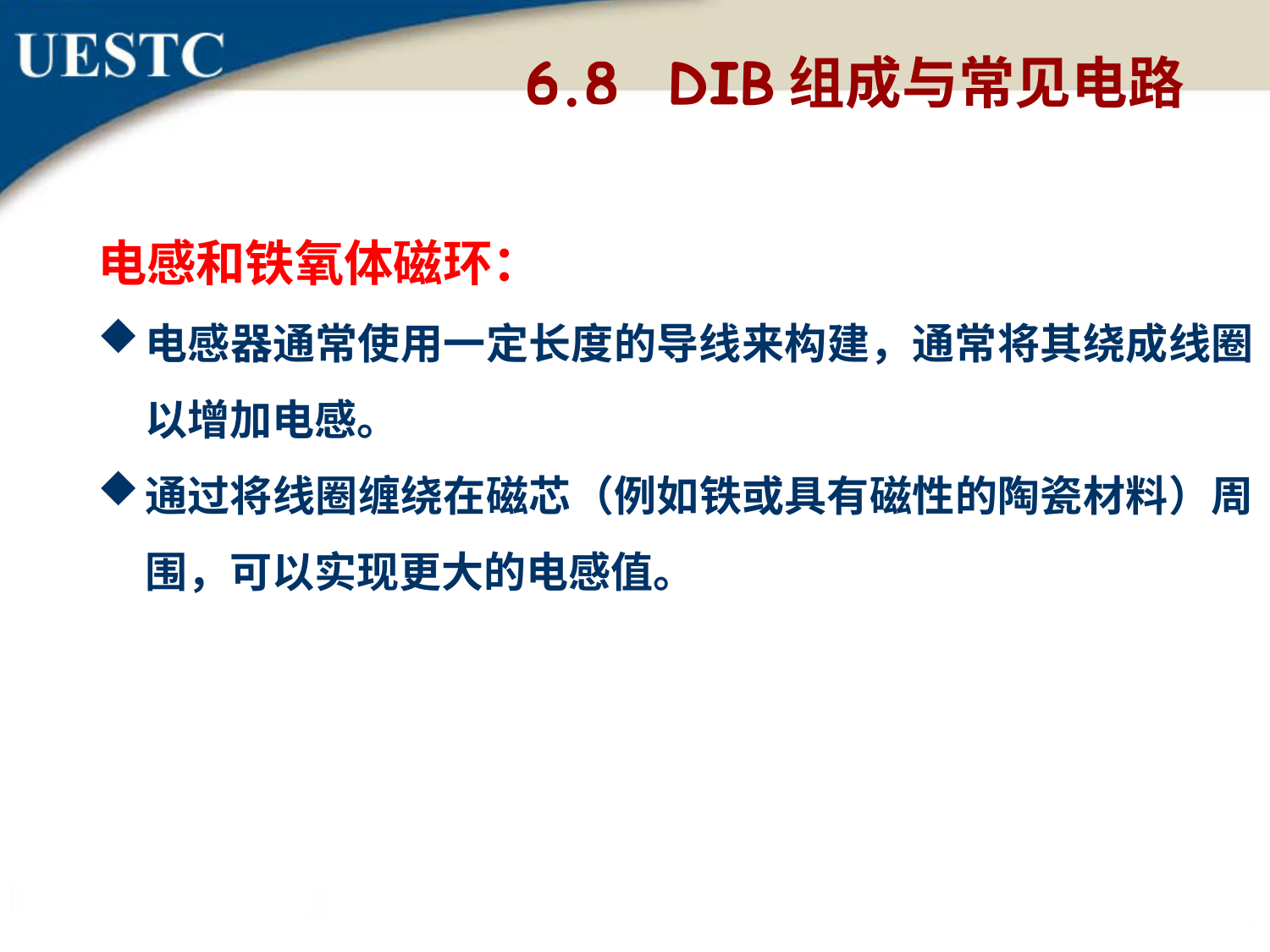

6.8  DIB组成与常见电路
电感和铁氧体磁环：
电感器通常使用一定长度的导线来构建，通常将其绕成线圈以增加电感。
通过将线圈缠绕在磁芯（例如铁或具有磁性的陶瓷材料）周围，可以实现更大的电感值。